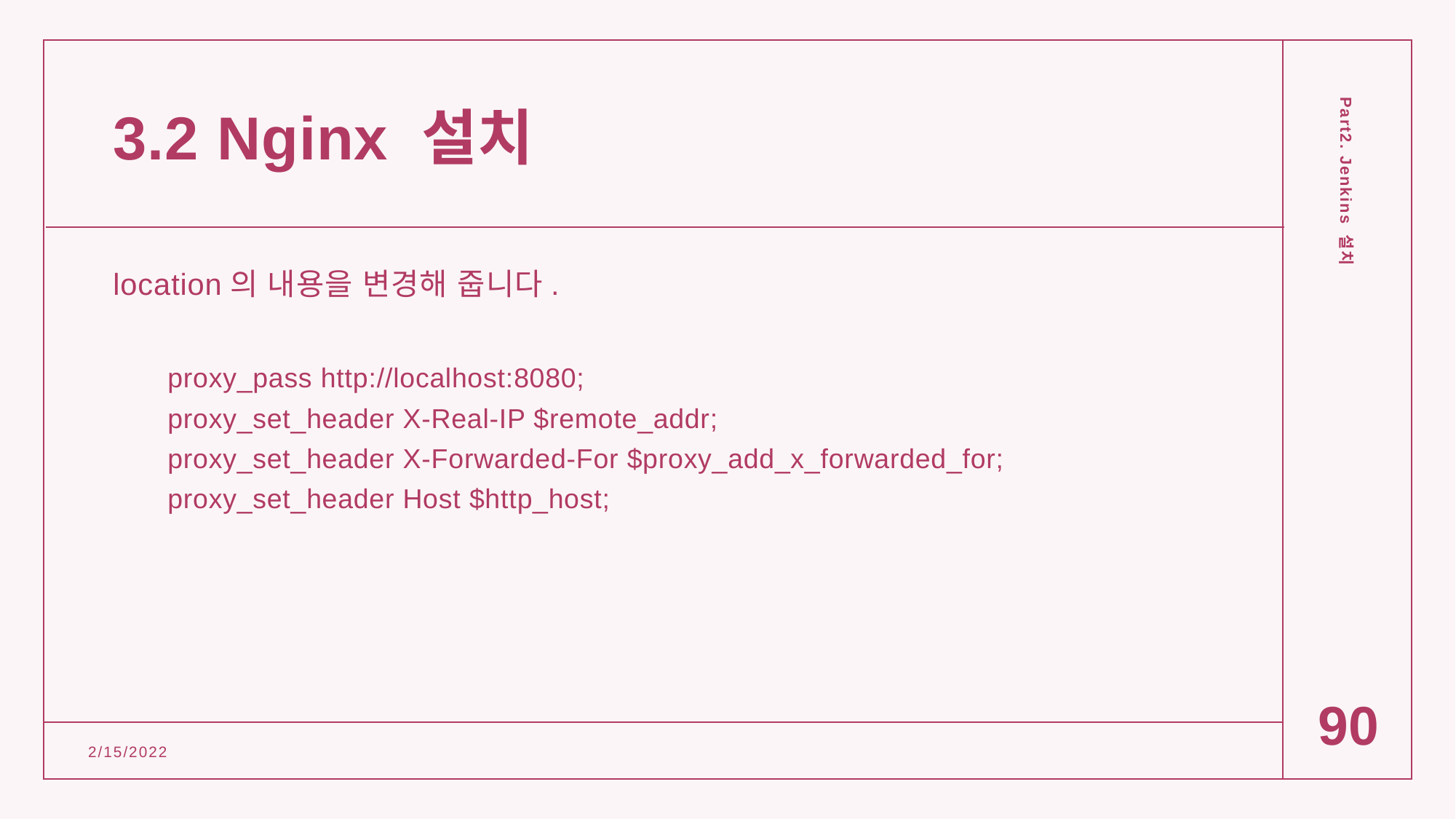

# 3.2 Nginx 설치
location의 내용을 변경해 줍니다.

proxy_pass http://localhost:8080;
proxy_set_header X-Real-IP $remote_addr;
proxy_set_header X-Forwarded-For $proxy_add_x_forwarded_for;
proxy_set_header Host $http_host;
Part2. Jenkins 설치
90
2/15/2022